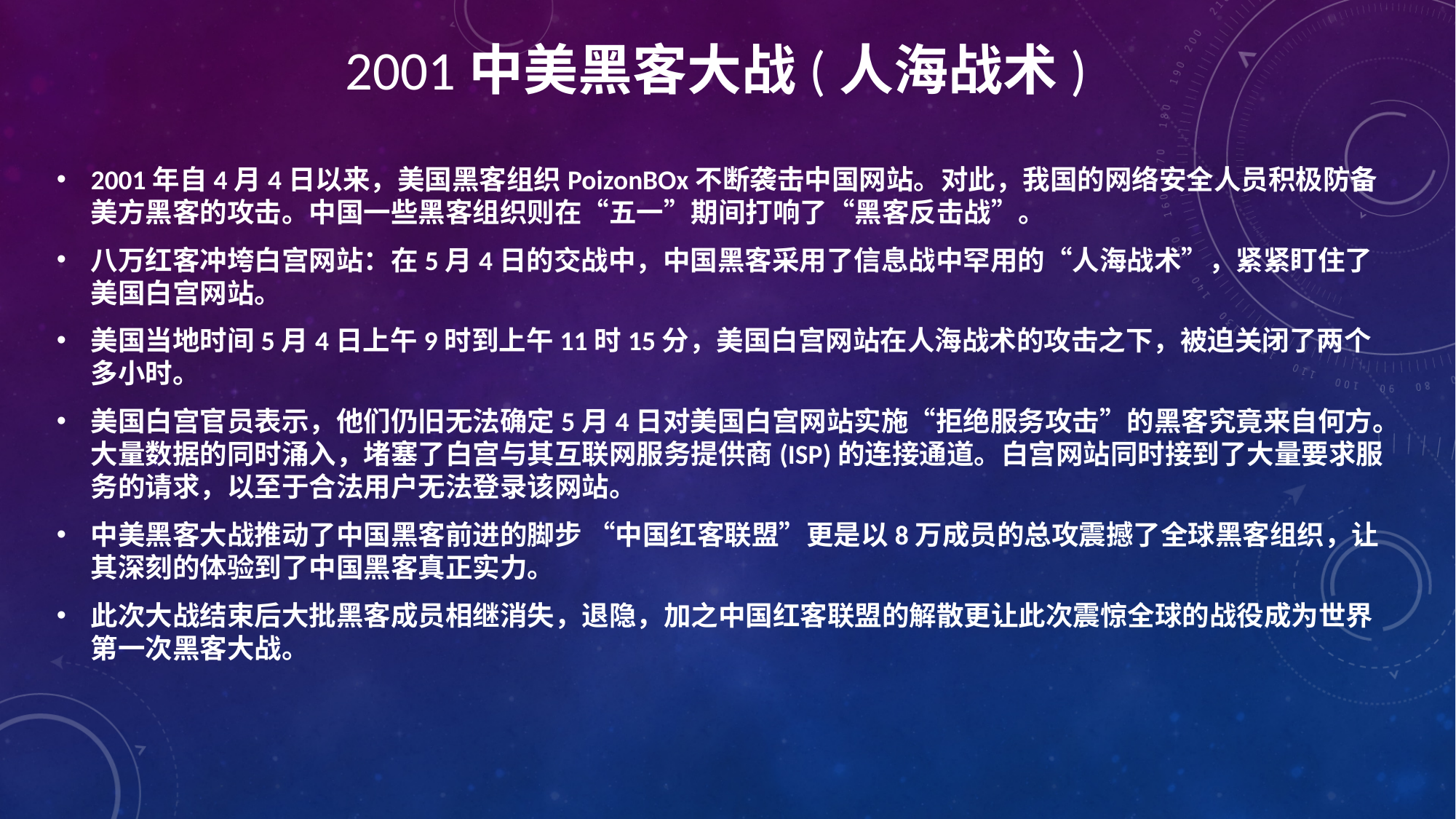

# 2001中美黑客大战(人海战术)
2001年自4月4日以来，美国黑客组织PoizonBOx不断袭击中国网站。对此，我国的网络安全人员积极防备美方黑客的攻击。中国一些黑客组织则在“五一”期间打响了“黑客反击战”。
八万红客冲垮白宫网站：在5月4日的交战中，中国黑客采用了信息战中罕用的“人海战术”，紧紧盯住了美国白宫网站。
美国当地时间5月4日上午9时到上午11时15分，美国白宫网站在人海战术的攻击之下，被迫关闭了两个多小时。
美国白宫官员表示，他们仍旧无法确定5月4日对美国白宫网站实施“拒绝服务攻击”的黑客究竟来自何方。大量数据的同时涌入，堵塞了白宫与其互联网服务提供商(ISP)的连接通道。白宫网站同时接到了大量要求服务的请求，以至于合法用户无法登录该网站。
中美黑客大战推动了中国黑客前进的脚步 “中国红客联盟”更是以8万成员的总攻震撼了全球黑客组织，让其深刻的体验到了中国黑客真正实力。
此次大战结束后大批黑客成员相继消失，退隐，加之中国红客联盟的解散更让此次震惊全球的战役成为世界第一次黑客大战。